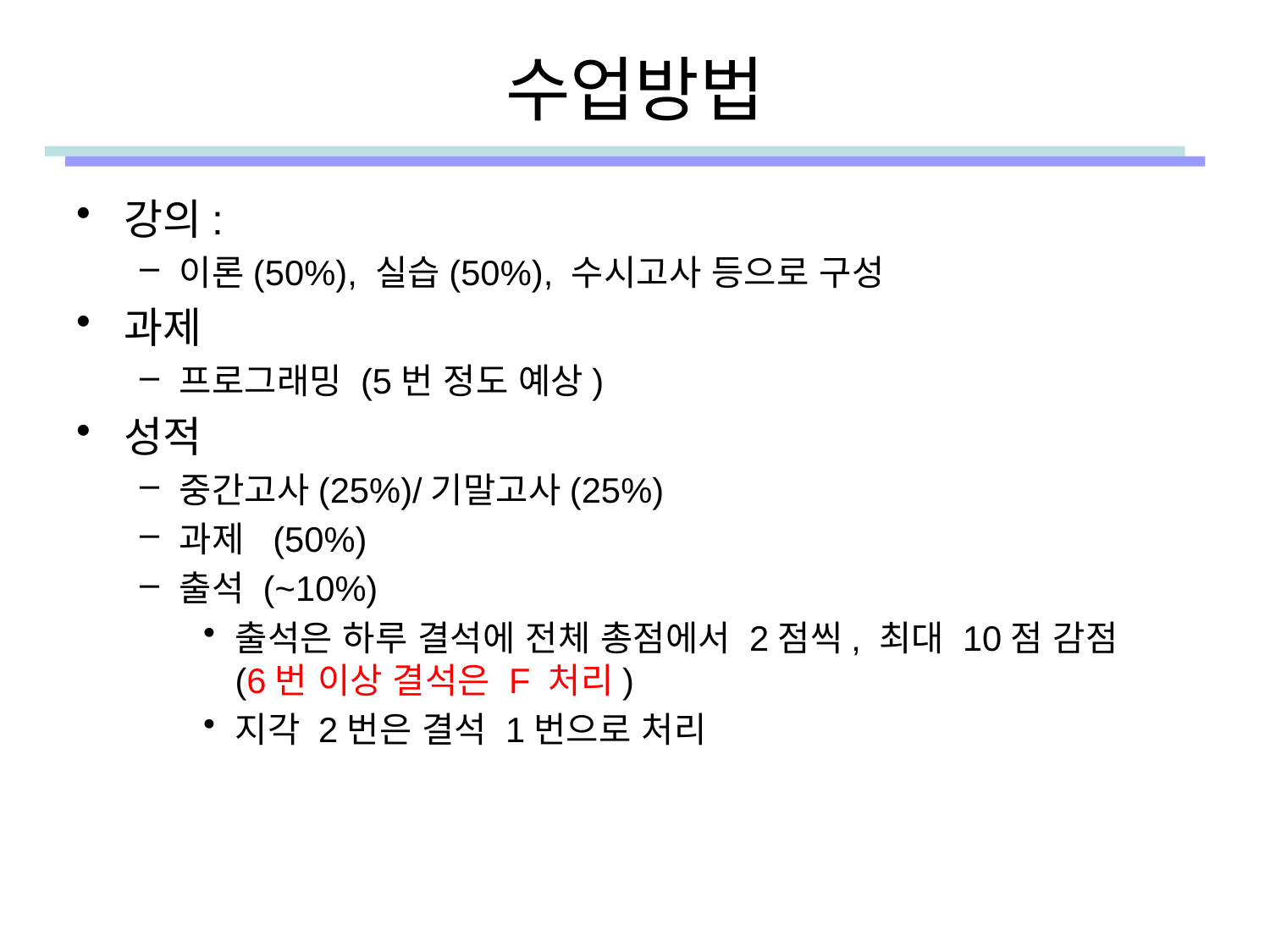

# 수업방법
강의:
이론(50%), 실습(50%), 수시고사 등으로 구성
과제
프로그래밍 (5번 정도 예상)
성적
중간고사(25%)/기말고사(25%)
과제  (50%)
출석 (~10%)
출석은 하루 결석에 전체 총점에서 2점씩, 최대 10점 감점
(6번 이상 결석은 F 처리)
지각 2번은 결석 1번으로 처리